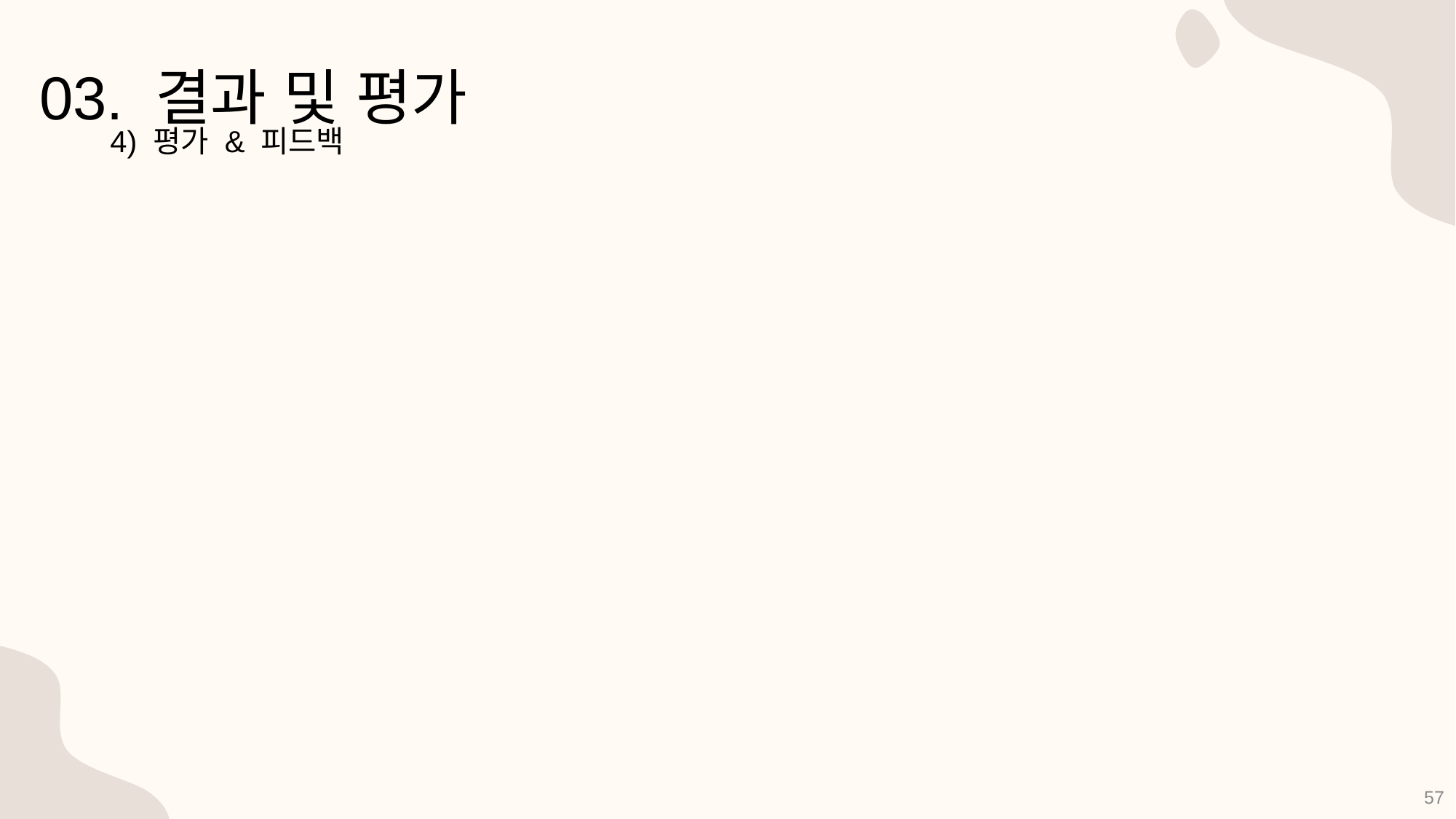

03. 결과 및 평가
4) 평가 & 피드백

57